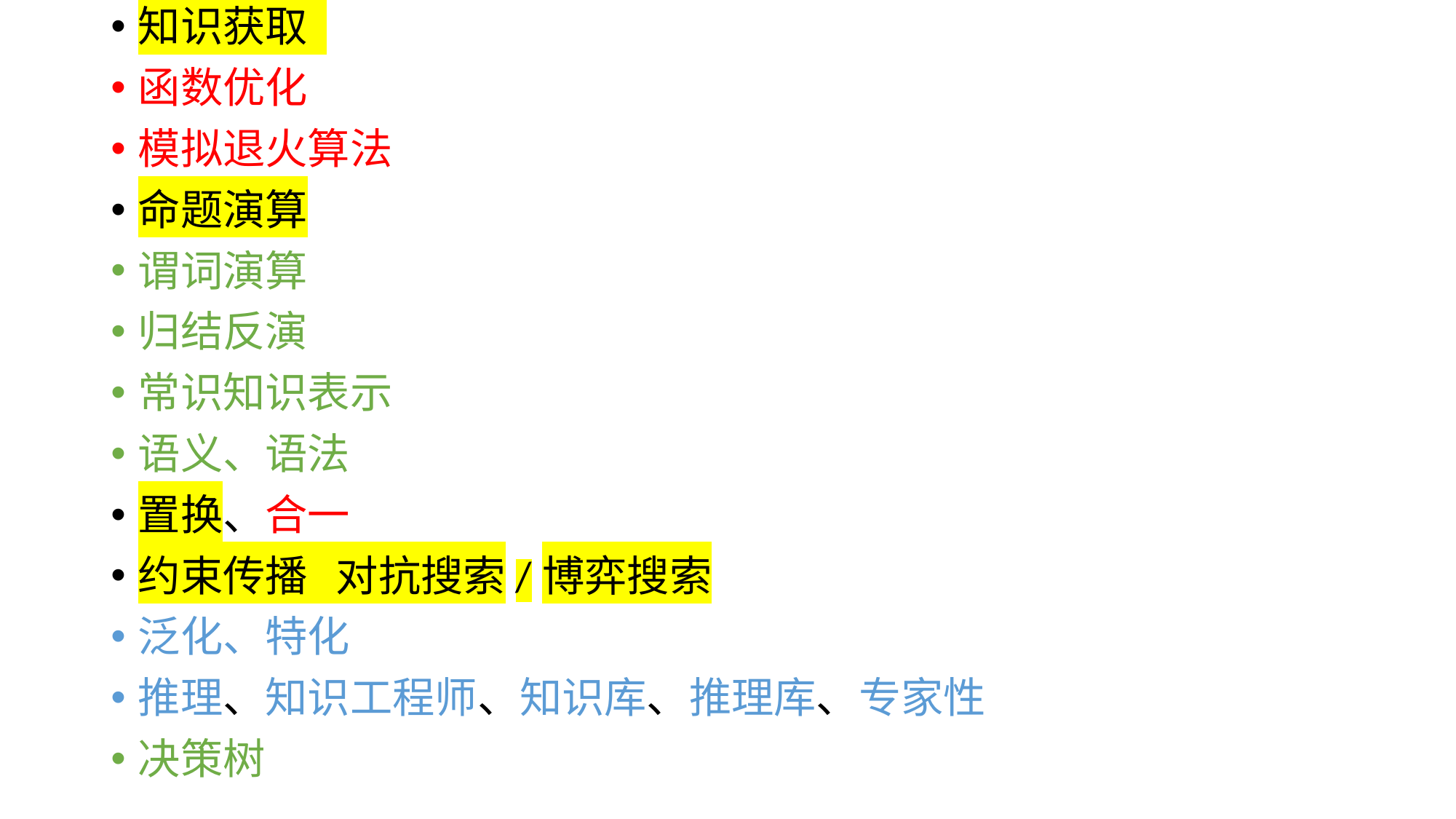

知识获取
函数优化
模拟退火算法
命题演算
谓词演算
归结反演
常识知识表示
语义、语法
置换、合一
约束传播   对抗搜索/博弈搜索
泛化、特化
推理、知识工程师、知识库、推理库、专家性
决策树